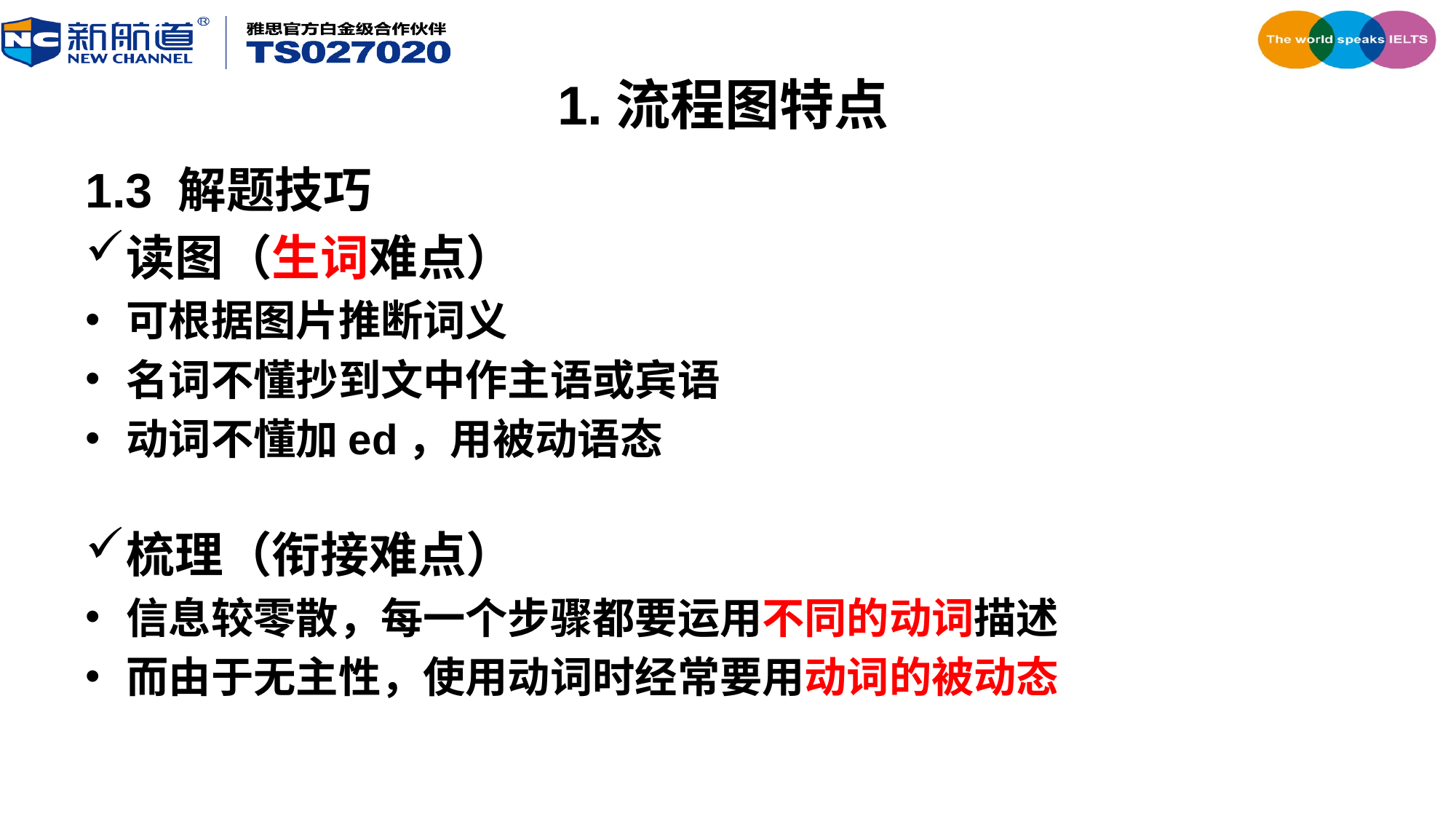

# 1.流程图特点
1.3 解题技巧
读图（生词难点）
可根据图片推断词义
名词不懂抄到文中作主语或宾语
动词不懂加ed，用被动语态

梳理（衔接难点）
信息较零散，每一个步骤都要运用不同的动词描述
而由于无主性，使用动词时经常要用动词的被动态